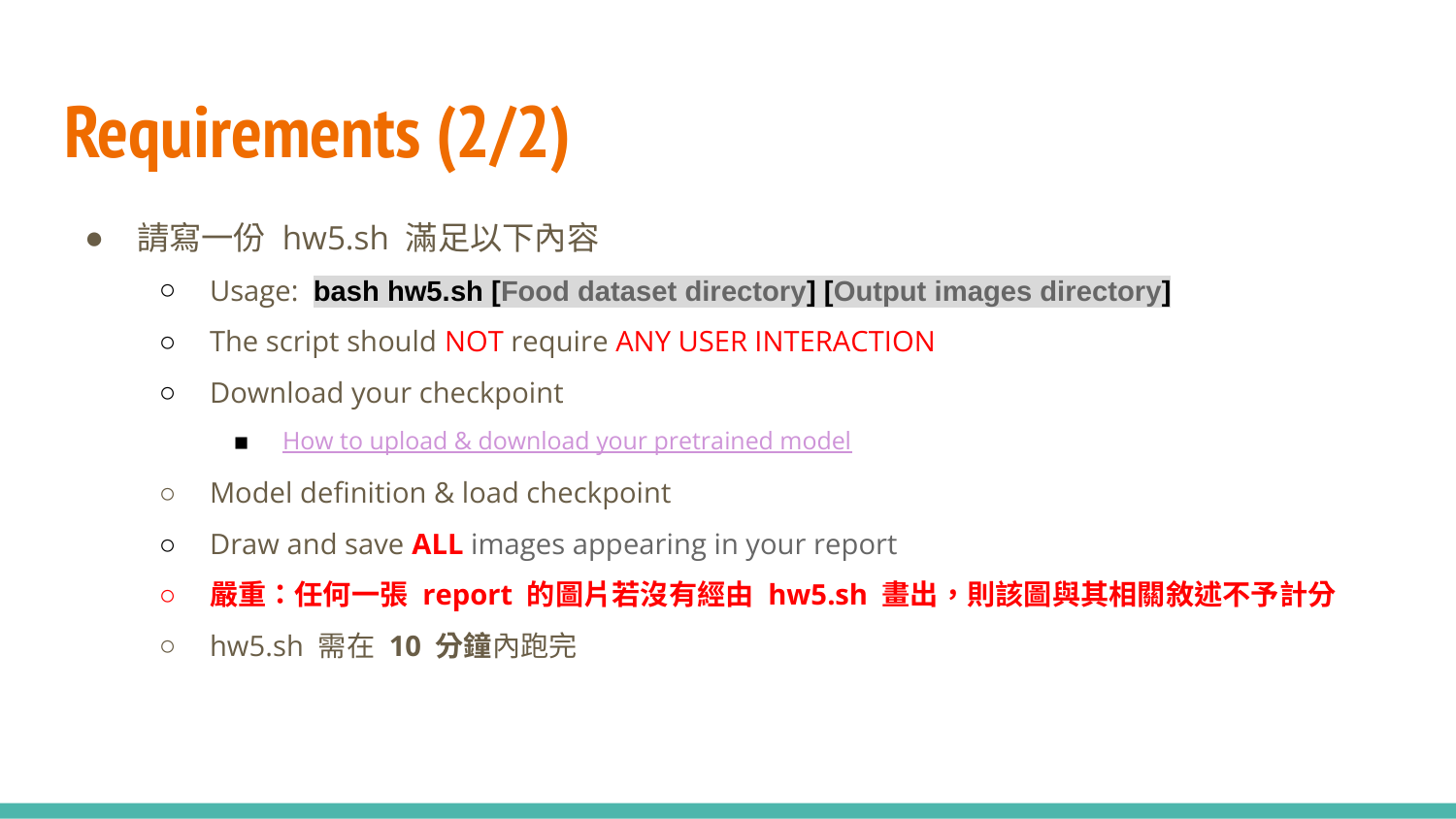

# Requirements (2/2)
請寫一份 hw5.sh 滿足以下內容
Usage:  bash hw5.sh [Food dataset directory] [Output images directory]
The script should NOT require ANY USER INTERACTION
Download your checkpoint
How to upload & download your pretrained model
Model definition & load checkpoint
Draw and save ALL images appearing in your report
嚴重：任何一張 report 的圖片若沒有經由 hw5.sh 畫出，則該圖與其相關敘述不予計分
hw5.sh 需在 10 分鐘內跑完